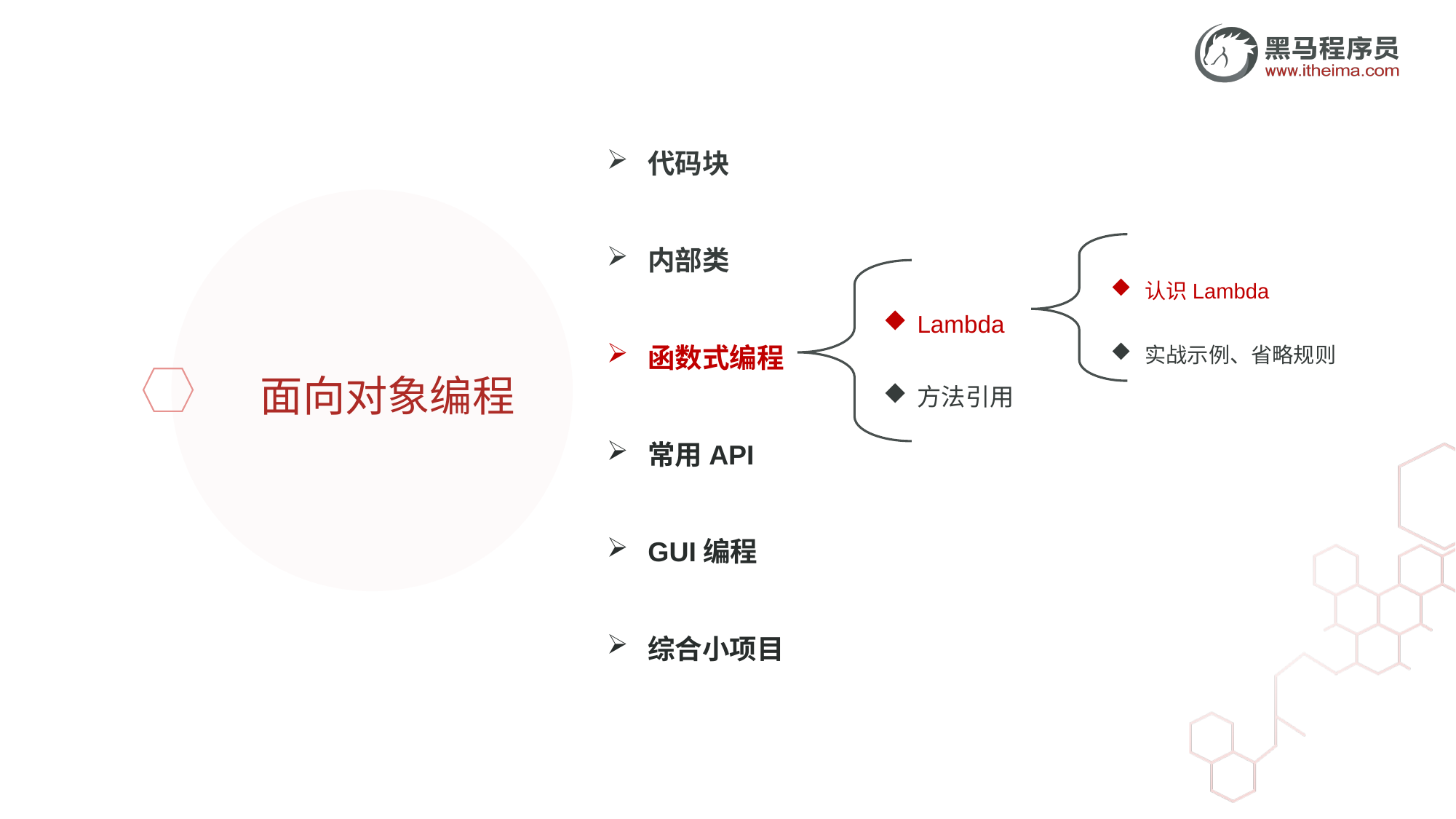

代码块
内部类
函数式编程
常用API
GUI编程
综合小项目

认识Lambda
实战示例、省略规则

Lambda
方法引用